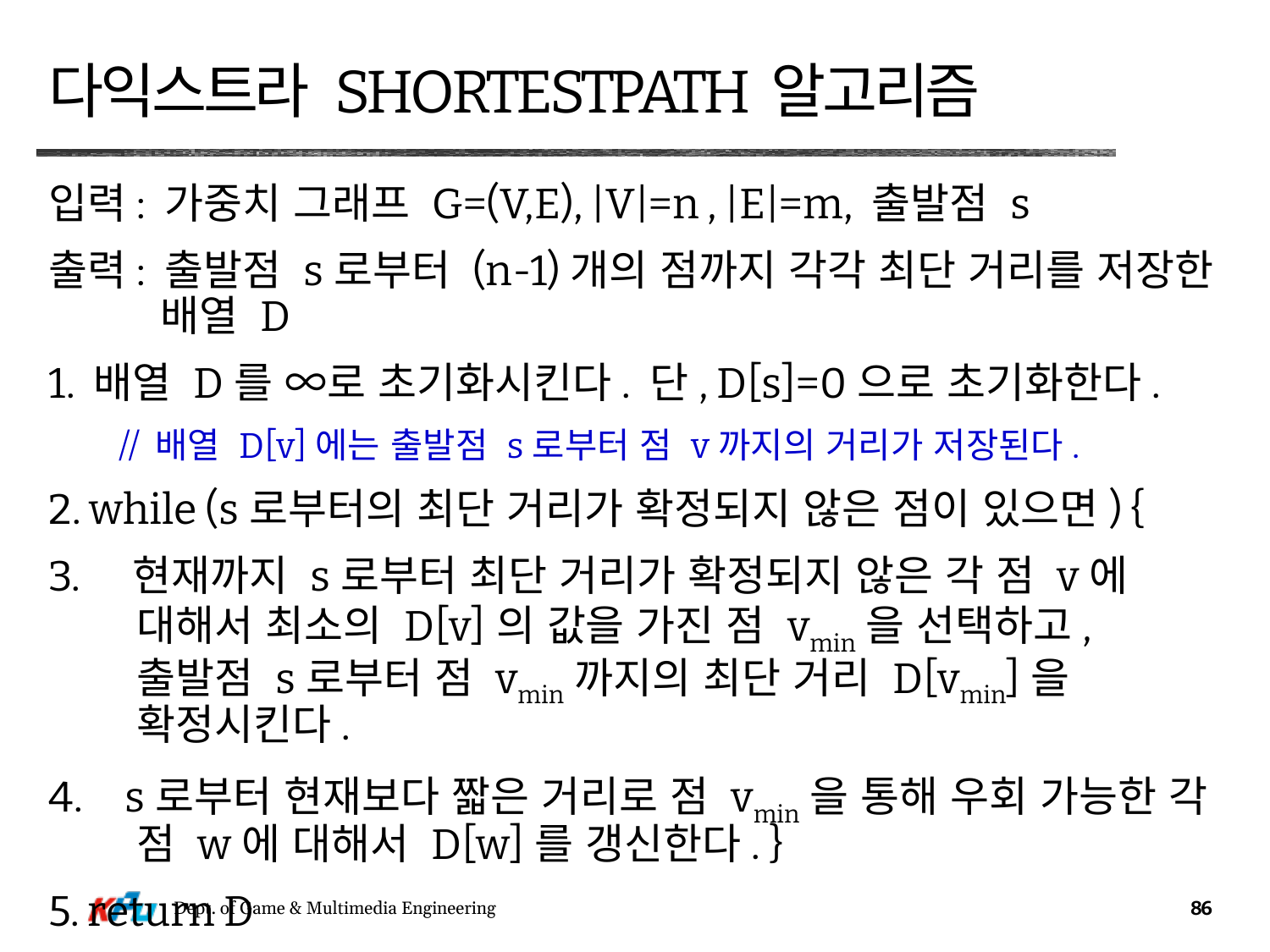

# 다익스트라 ShortestPath 알고리즘
입력: 가중치 그래프 G=(V,E), |V|=n , |E|=m, 출발점 s
출력: 출발점 s로부터 (n-1)개의 점까지 각각 최단 거리를 저장한 배열 D
1. 배열 D를 ∞로 초기화시킨다. 단, D[s]=0으로 초기화한다.
          // 배열 D[v]에는 출발점 s로부터 점 v까지의 거리가 저장된다.
2. while (s로부터의 최단 거리가 확정되지 않은 점이 있으면) {
3.     현재까지 s로부터 최단 거리가 확정되지 않은 각 점 v에 대해서 최소의 D[v]의 값을 가진 점 vmin을 선택하고, 출발점 s로부터 점 vmin까지의 최단 거리 D[vmin]을 확정시킨다.
4.     s로부터 현재보다 짧은 거리로 점 vmin을 통해 우회 가능한 각 점 w에 대해서 D[w]를 갱신한다. }
5. return D
Dept. of Game & Multimedia Engineering
86